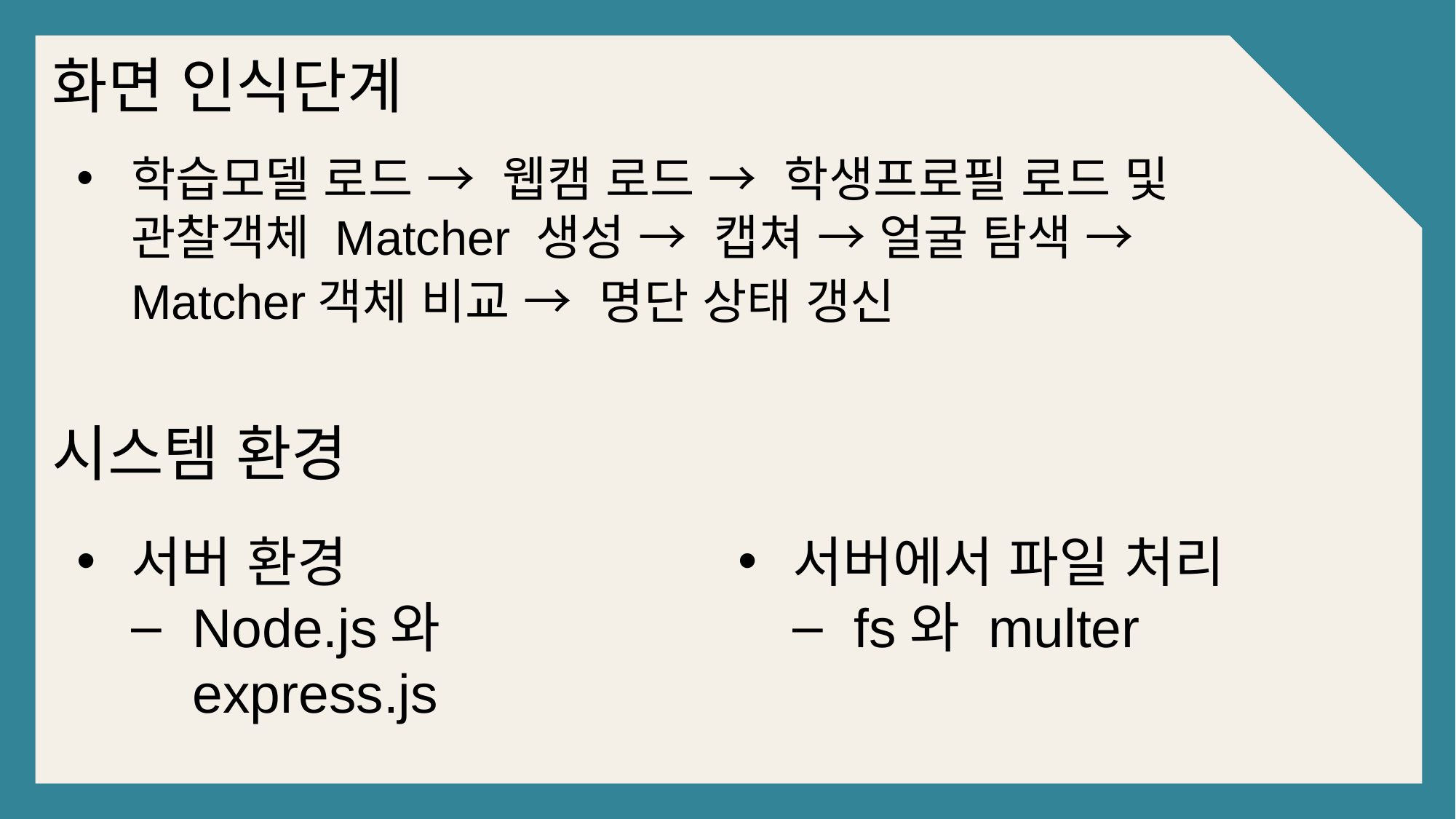

화면 인식단계
학습모델 로드 →  웹캠 로드 →  학생프로필 로드 및 관찰객체 Matcher 생성 →  캡쳐 → 얼굴 탐색 →  Matcher객체 비교 →  명단 상태 갱신
시스템 환경
서버 환경
Node.js와 express.js
서버에서 파일 처리
fs와 multer